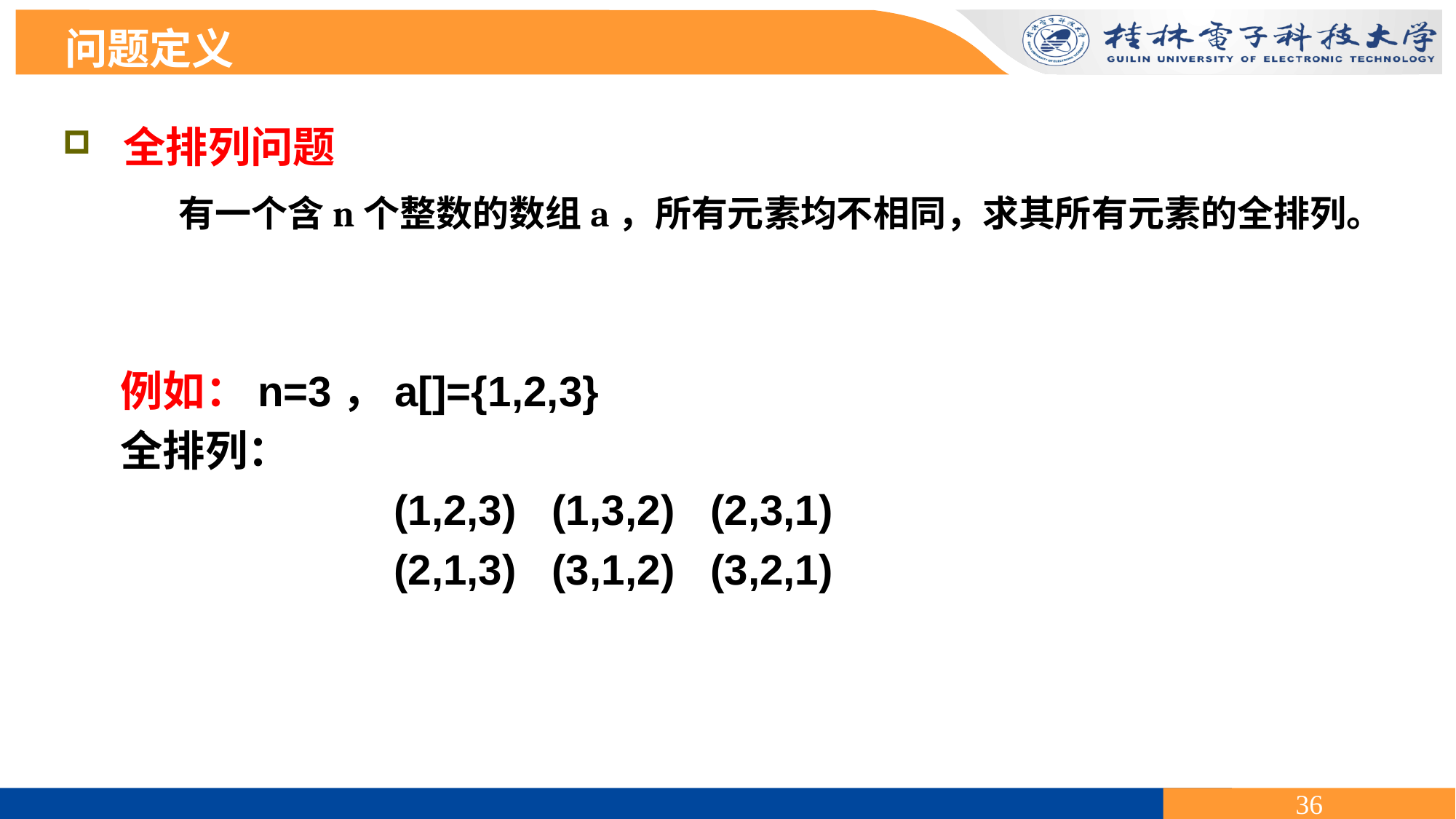

问题定义
 全排列问题

      有一个含n个整数的数组a，所有元素均不相同，求其所有元素的全排列。

例如：n=3，a[]={1,2,3}
全排列：
(1,2,3)   (1,3,2)   (2,3,1)
(2,1,3)   (3,1,2)   (3,2,1)